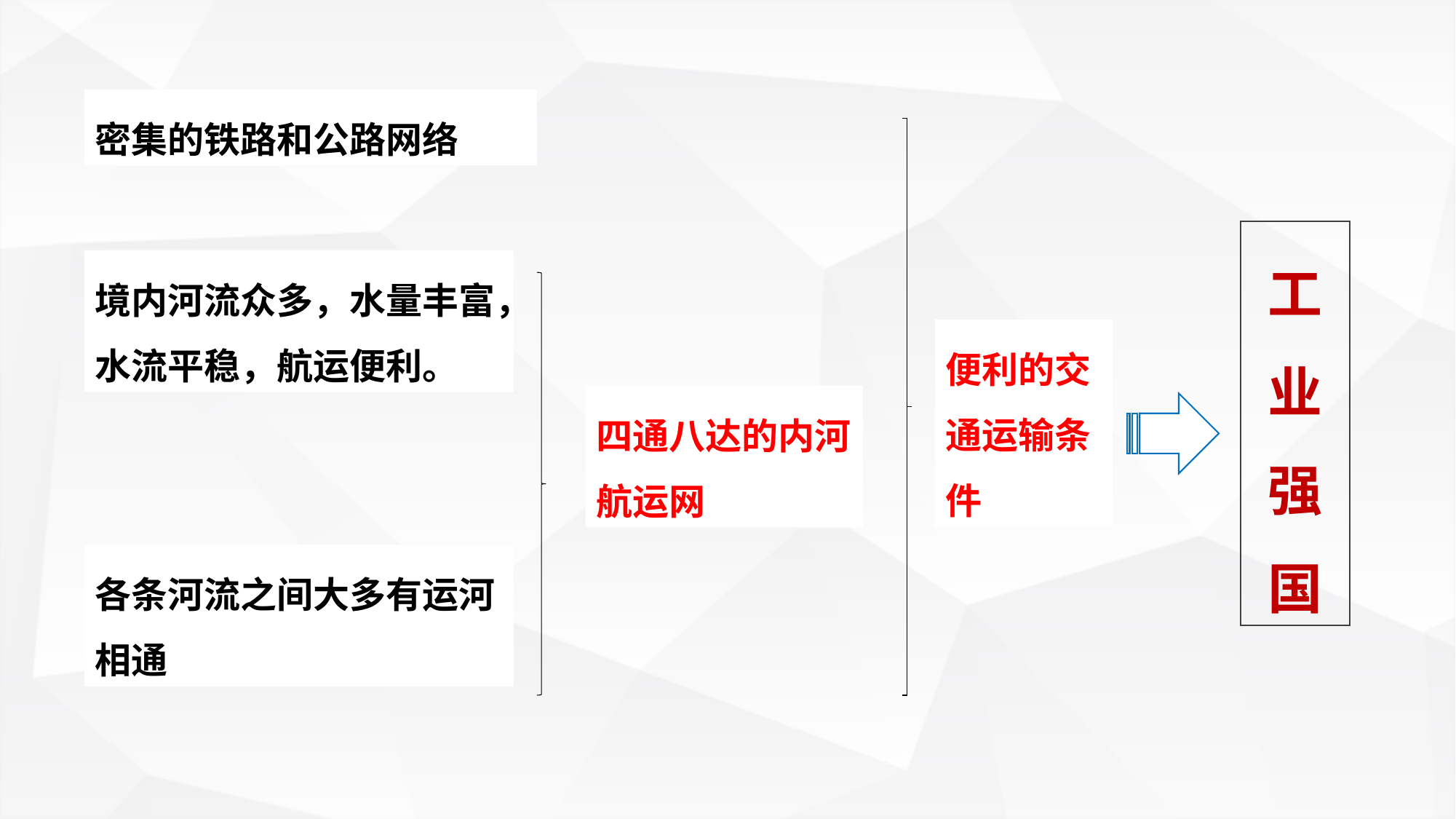

密集的铁路和公路网络

工业强国
境内河流众多，水量丰富，水流平稳，航运便利。

便利的交通运输条件
四通八达的内河航运网

各条河流之间大多有运河相通